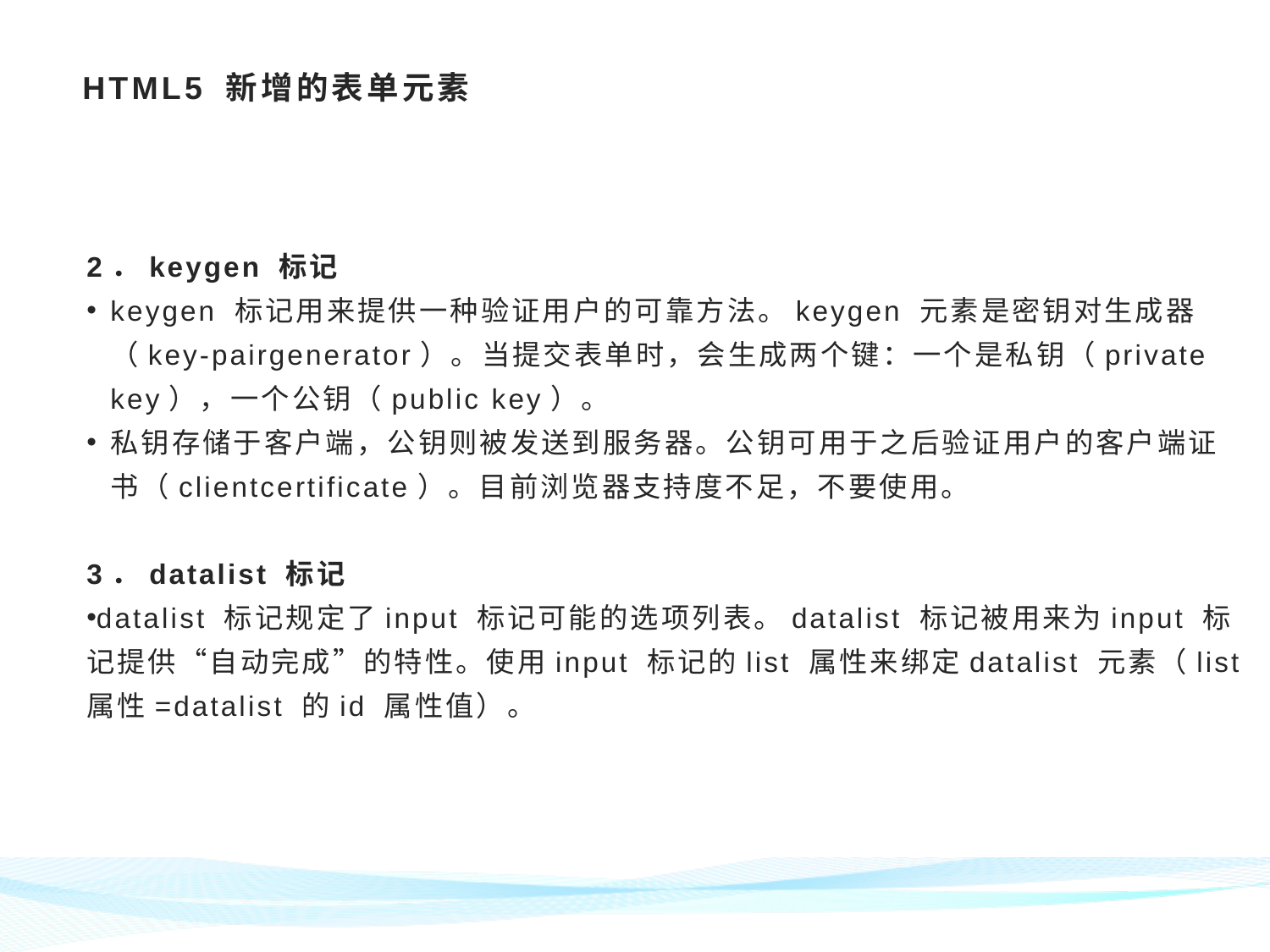

# HTML5 新增的表单元素
2．keygen 标记
keygen 标记用来提供一种验证用户的可靠方法。keygen 元素是密钥对生成器（key-pairgenerator）。当提交表单时，会生成两个键：一个是私钥（private key），一个公钥（public key）。
私钥存储于客户端，公钥则被发送到服务器。公钥可用于之后验证用户的客户端证书（clientcertificate）。目前浏览器支持度不足，不要使用。

3．datalist 标记
datalist 标记规定了input 标记可能的选项列表。datalist 标记被用来为input 标记提供“自动完成”的特性。使用input 标记的list 属性来绑定datalist 元素（list 属性=datalist 的id 属性值）。